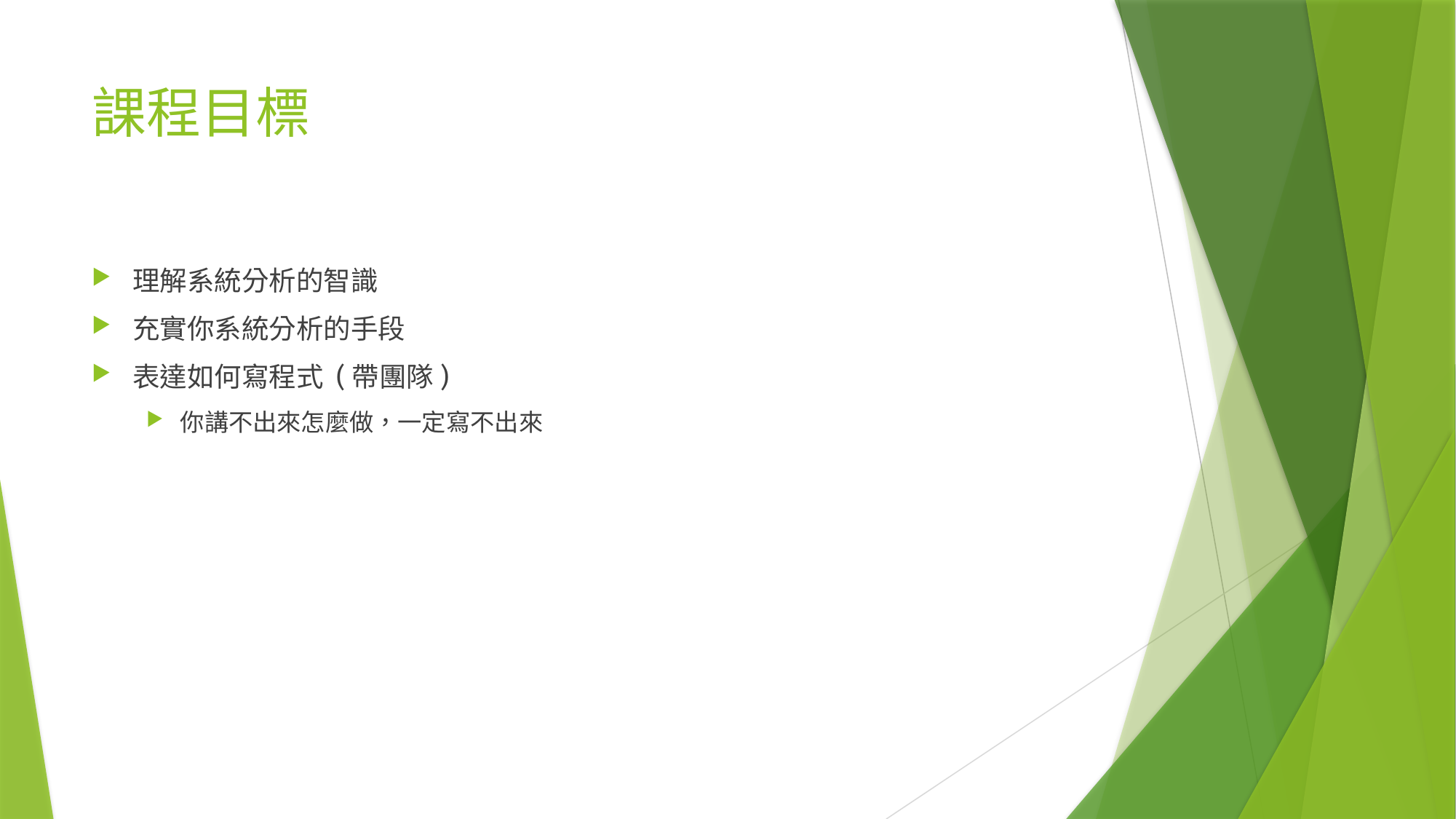

# 課程目標
理解系統分析的智識
充實你系統分析的手段
表達如何寫程式 (帶團隊)
你講不出來怎麼做，一定寫不出來